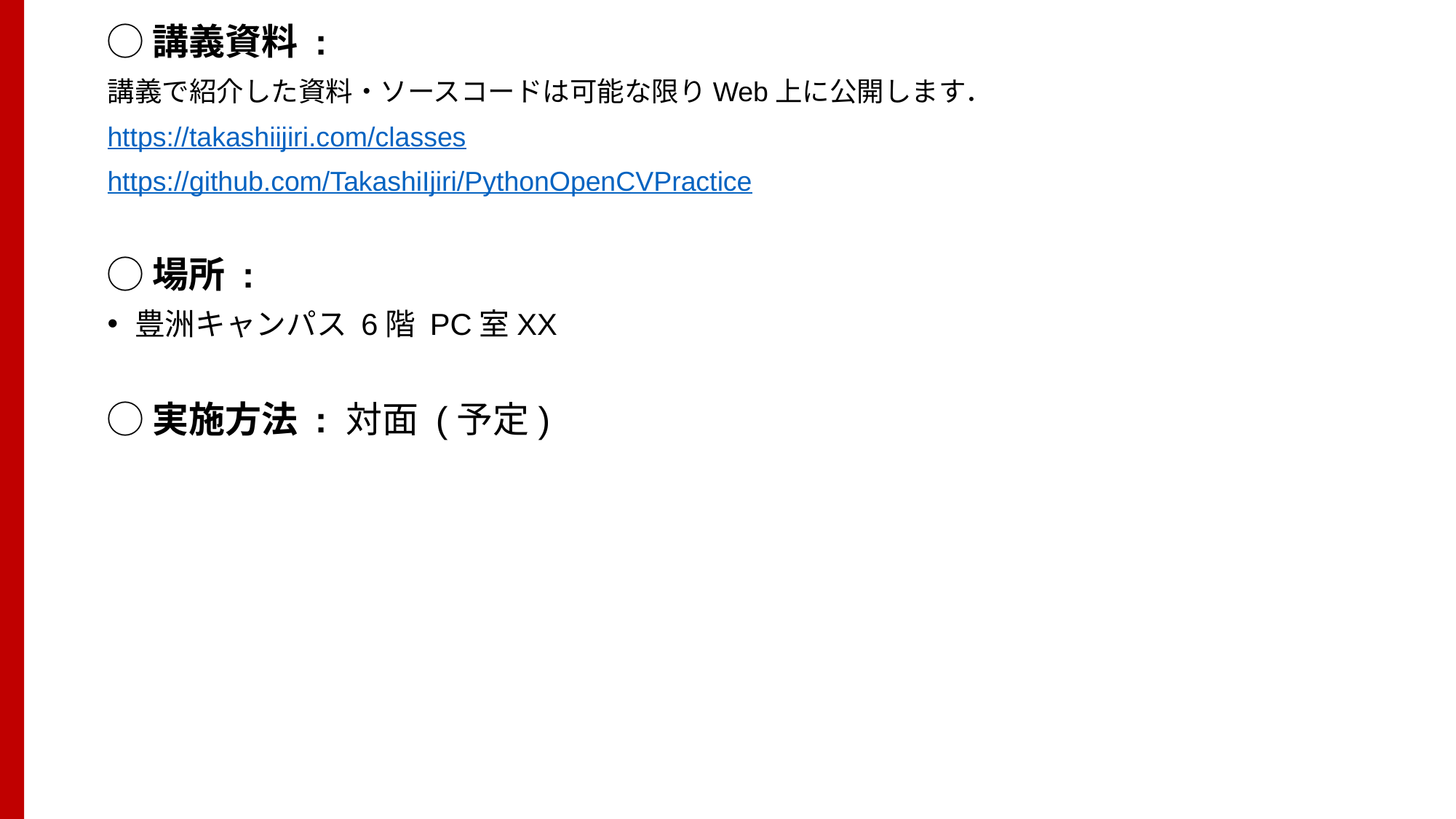

◯講義資料 :
講義で紹介した資料・ソースコードは可能な限りWeb上に公開します．
https://takashiijiri.com/classes
https://github.com/TakashiIjiri/PythonOpenCVPractice

◯場所 :
豊洲キャンパス 6階 PC室XX

◯実施方法 : 対面 (予定)